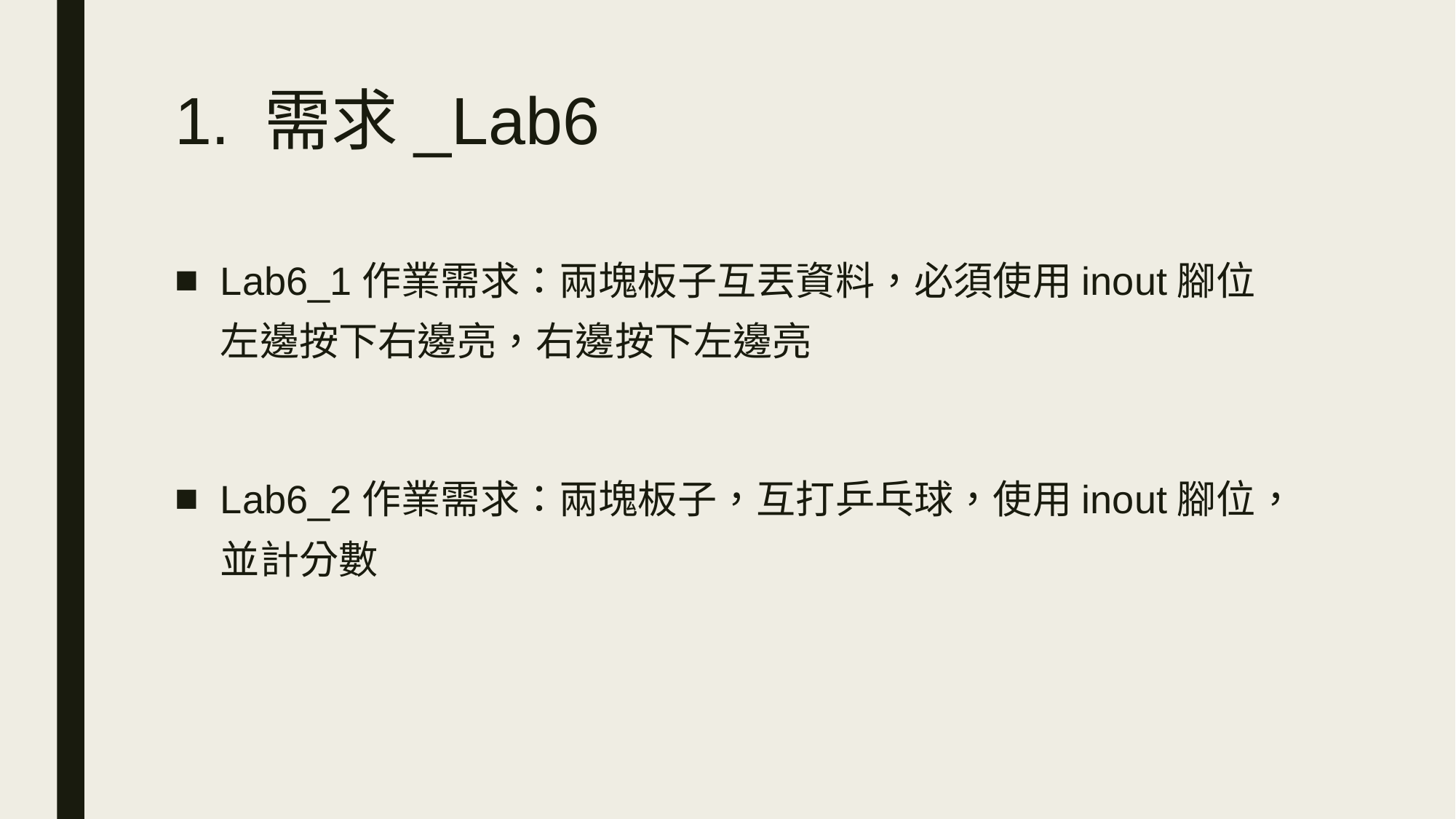

# 1. 需求_Lab6
Lab6_1作業需求：兩塊板子互丟資料，必須使用inout腳位
左邊按下右邊亮，右邊按下左邊亮

Lab6_2作業需求：兩塊板子，互打乒乓球，使用inout腳位，並計分數